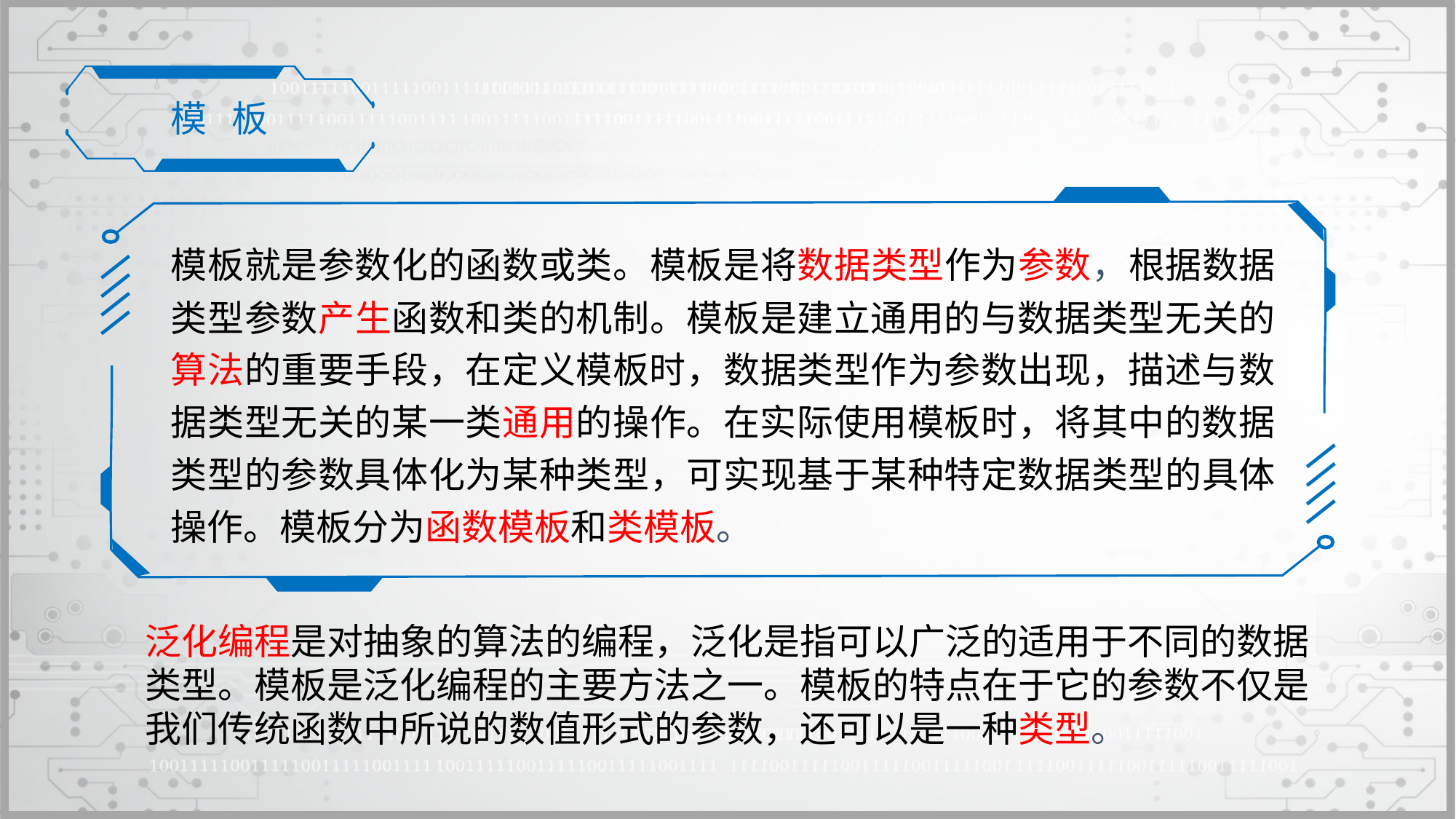

模   板

模板就是参数化的函数或类。模板是将数据类型作为参数，根据数据类型参数产生函数和类的机制。模板是建立通用的与数据类型无关的算法的重要手段，在定义模板时，数据类型作为参数出现，描述与数据类型无关的某一类通用的操作。在实际使用模板时，将其中的数据类型的参数具体化为某种类型，可实现基于某种特定数据类型的具体操作。模板分为函数模板和类模板。
泛化编程是对抽象的算法的编程，泛化是指可以广泛的适用于不同的数据类型。模板是泛化编程的主要方法之一。模板的特点在于它的参数不仅是我们传统函数中所说的数值形式的参数，还可以是一种类型。